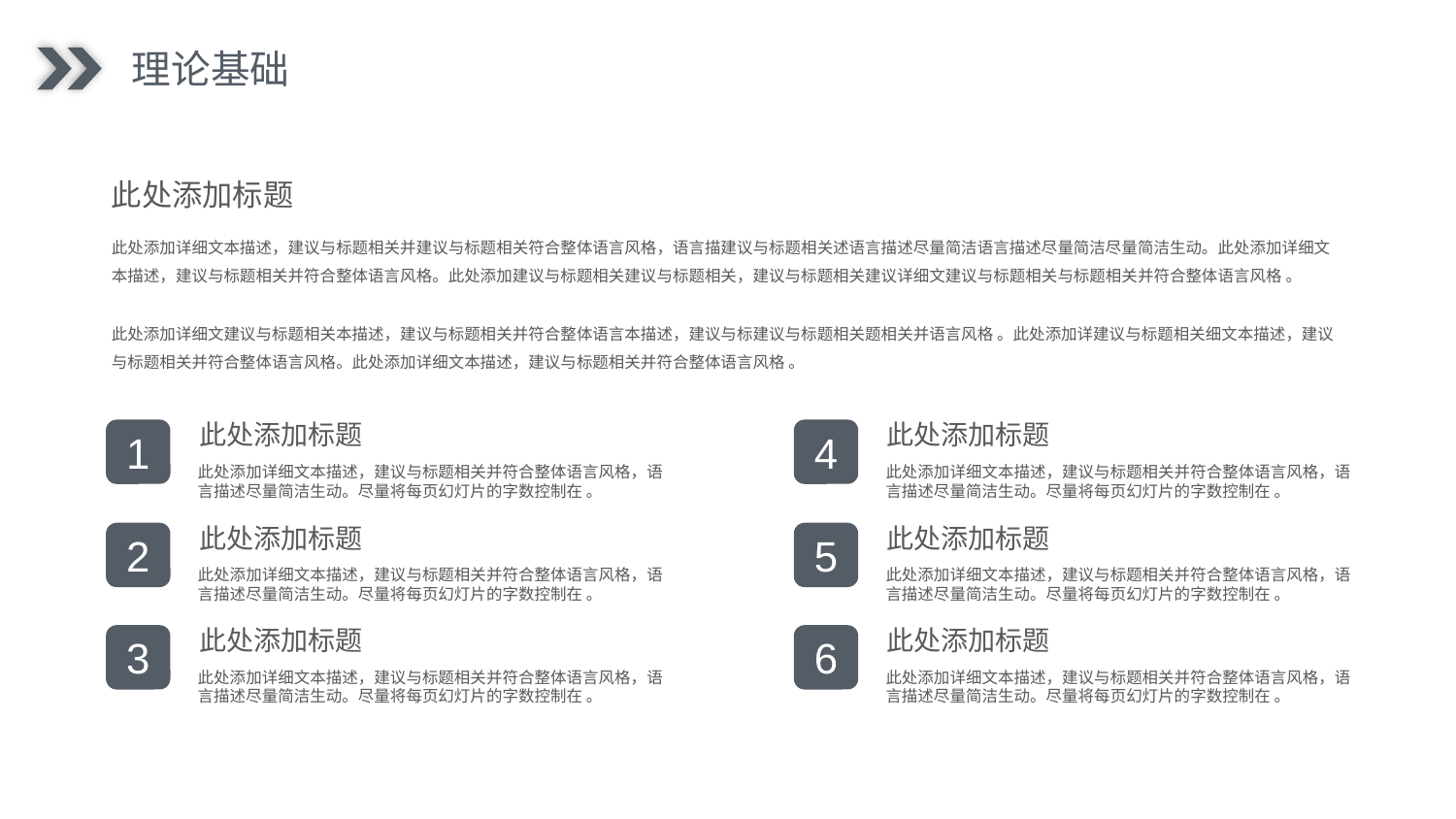

理论基础

此处添加标题
此处添加详细文本描述，建议与标题相关并建议与标题相关符合整体语言风格，语言描建议与标题相关述语言描述尽量简洁语言描述尽量简洁尽量简洁生动。此处添加详细文本描述，建议与标题相关并符合整体语言风格。此处添加建议与标题相关建议与标题相关，建议与标题相关建议详细文建议与标题相关与标题相关并符合整体语言风格 。

此处添加详细文建议与标题相关本描述，建议与标题相关并符合整体语言本描述，建议与标建议与标题相关题相关并语言风格 。此处添加详建议与标题相关细文本描述，建议与标题相关并符合整体语言风格。此处添加详细文本描述，建议与标题相关并符合整体语言风格 。
此处添加标题
此处添加标题
1
4
此处添加详细文本描述，建议与标题相关并符合整体语言风格，语言描述尽量简洁生动。尽量将每页幻灯片的字数控制在 。
此处添加详细文本描述，建议与标题相关并符合整体语言风格，语言描述尽量简洁生动。尽量将每页幻灯片的字数控制在 。
此处添加标题
此处添加标题
2
5
此处添加详细文本描述，建议与标题相关并符合整体语言风格，语言描述尽量简洁生动。尽量将每页幻灯片的字数控制在 。
此处添加详细文本描述，建议与标题相关并符合整体语言风格，语言描述尽量简洁生动。尽量将每页幻灯片的字数控制在 。
此处添加标题
此处添加标题
3
6
此处添加详细文本描述，建议与标题相关并符合整体语言风格，语言描述尽量简洁生动。尽量将每页幻灯片的字数控制在 。
此处添加详细文本描述，建议与标题相关并符合整体语言风格，语言描述尽量简洁生动。尽量将每页幻灯片的字数控制在 。